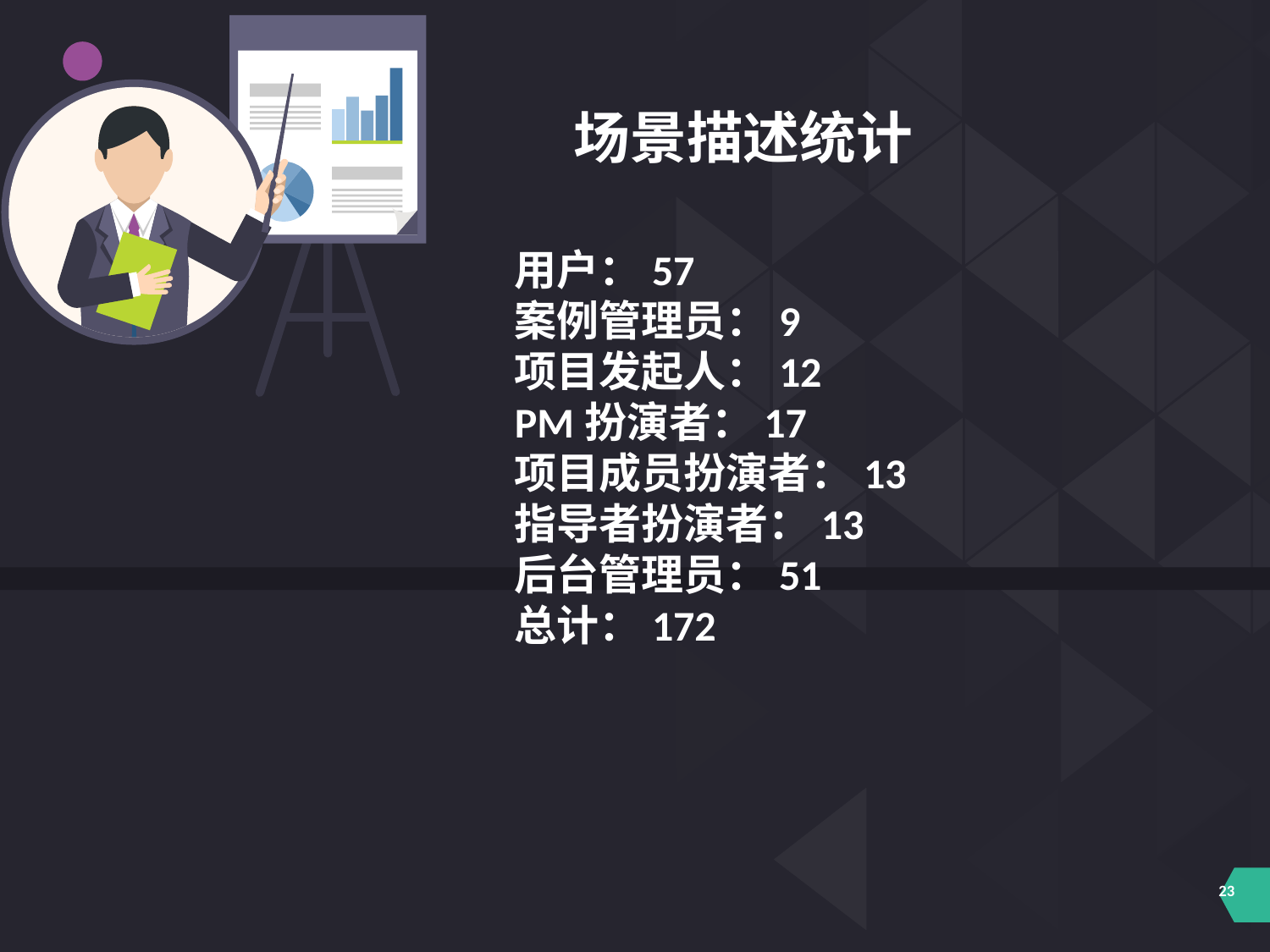

场景描述统计
用户：57
案例管理员：9
项目发起人：12
PM扮演者：17
项目成员扮演者：13
指导者扮演者：13
后台管理员：51
总计：172